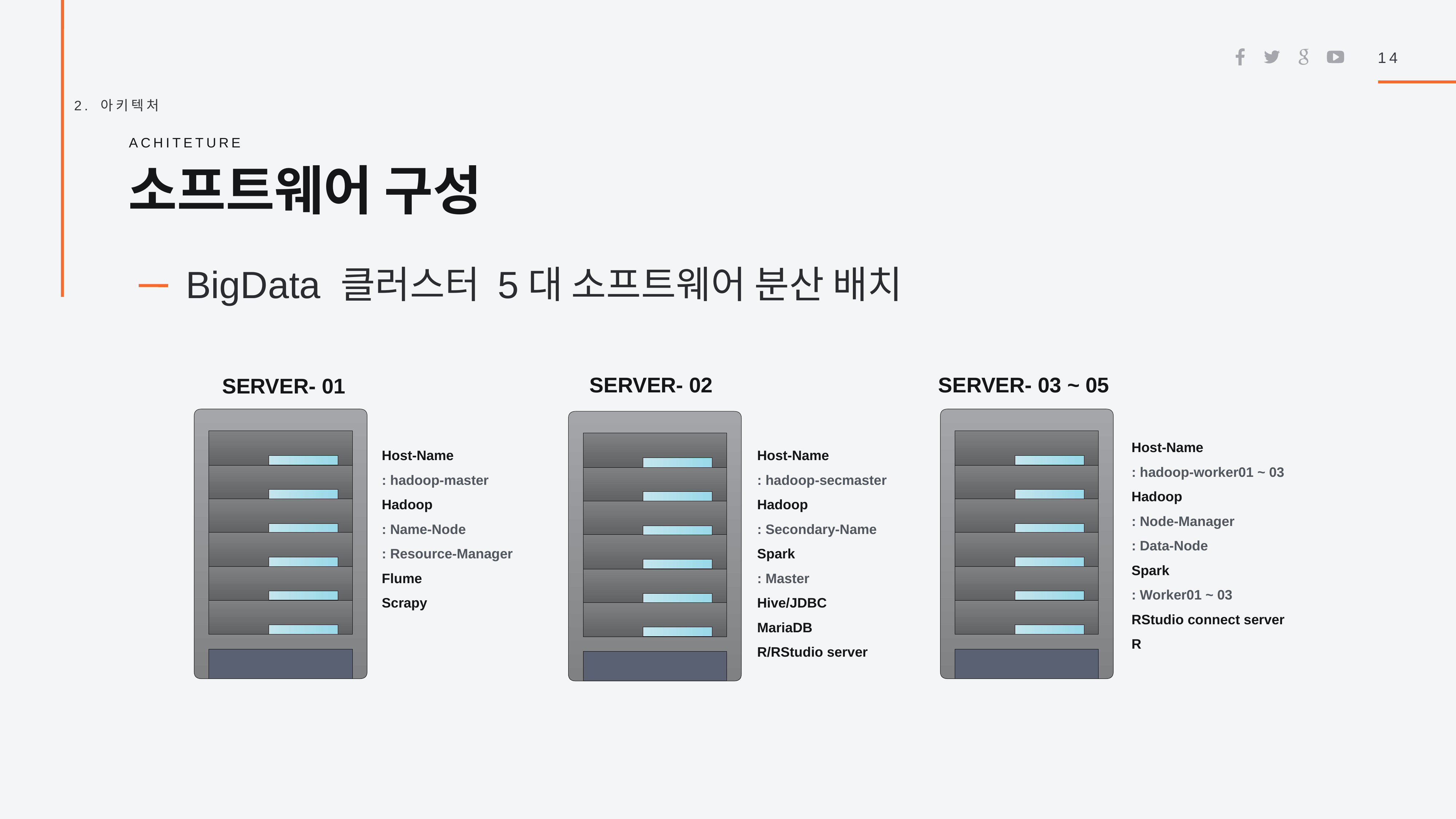

14
2. 아키텍처
Achiteture
소프트웨어 구성
   BigData 클러스터 5대 소프트웨어 분산 배치
SERVER- 02
SERVER- 03 ~ 05
SERVER- 01

Host-Name
: hadoop-worker01 ~ 03
Hadoop
: Node-Manager
: Data-Node
Spark
: Worker01 ~ 03
RStudio connect server
R

Host-Name
: hadoop-master
Hadoop
: Name-Node
: Resource-Manager
Flume
Scrapy
Host-Name
: hadoop-secmaster
Hadoop
: Secondary-Name
Spark
: Master
Hive/JDBC
MariaDB
R/RStudio server